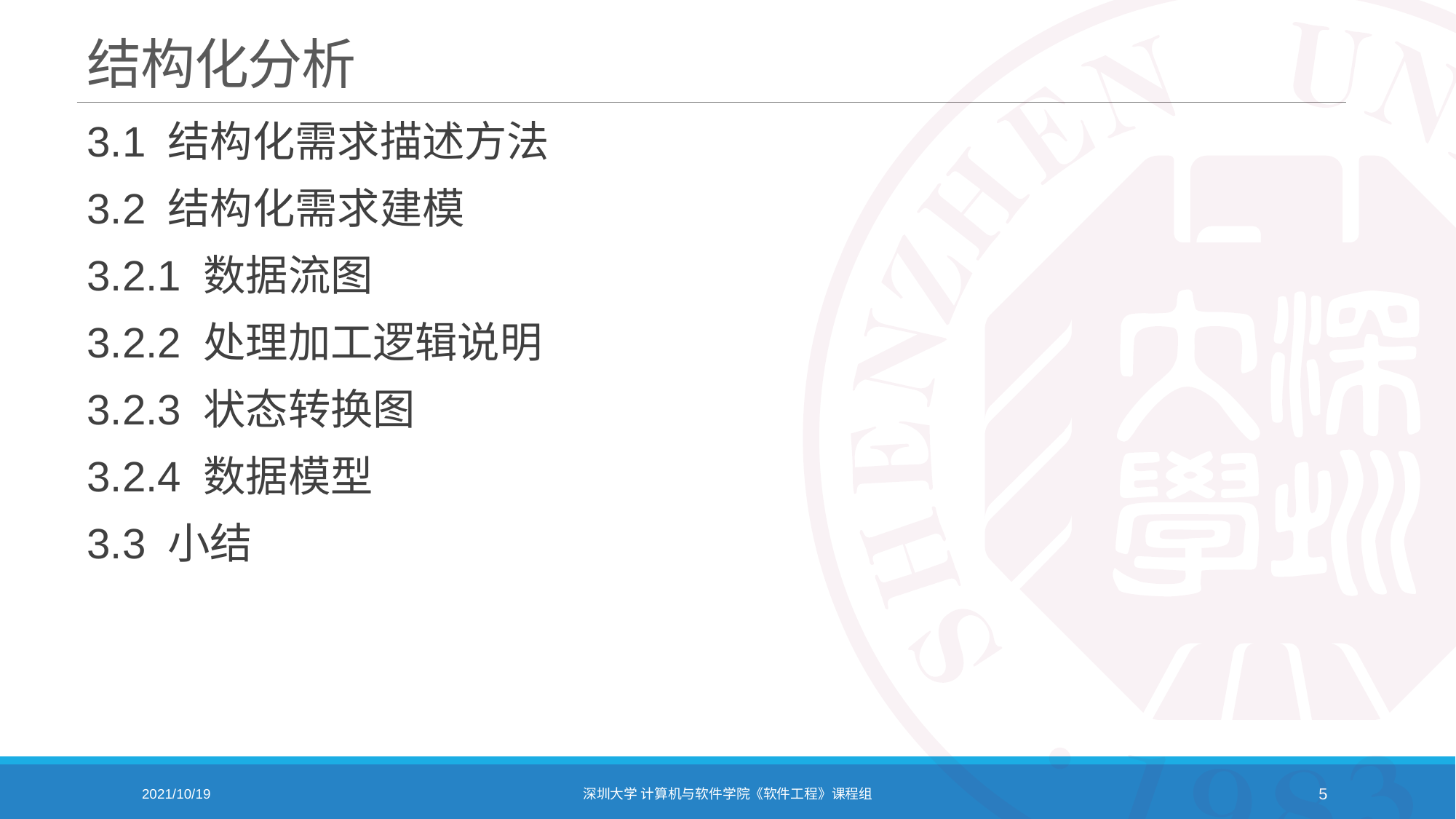

# 结构化分析
3.1 结构化需求描述方法
3.2 结构化需求建模
3.2.1 数据流图
3.2.2 处理加工逻辑说明
3.2.3 状态转换图
3.2.4 数据模型
3.3 小结
2021/10/19
深圳大学 计算机与软件学院《软件工程》课程组
5